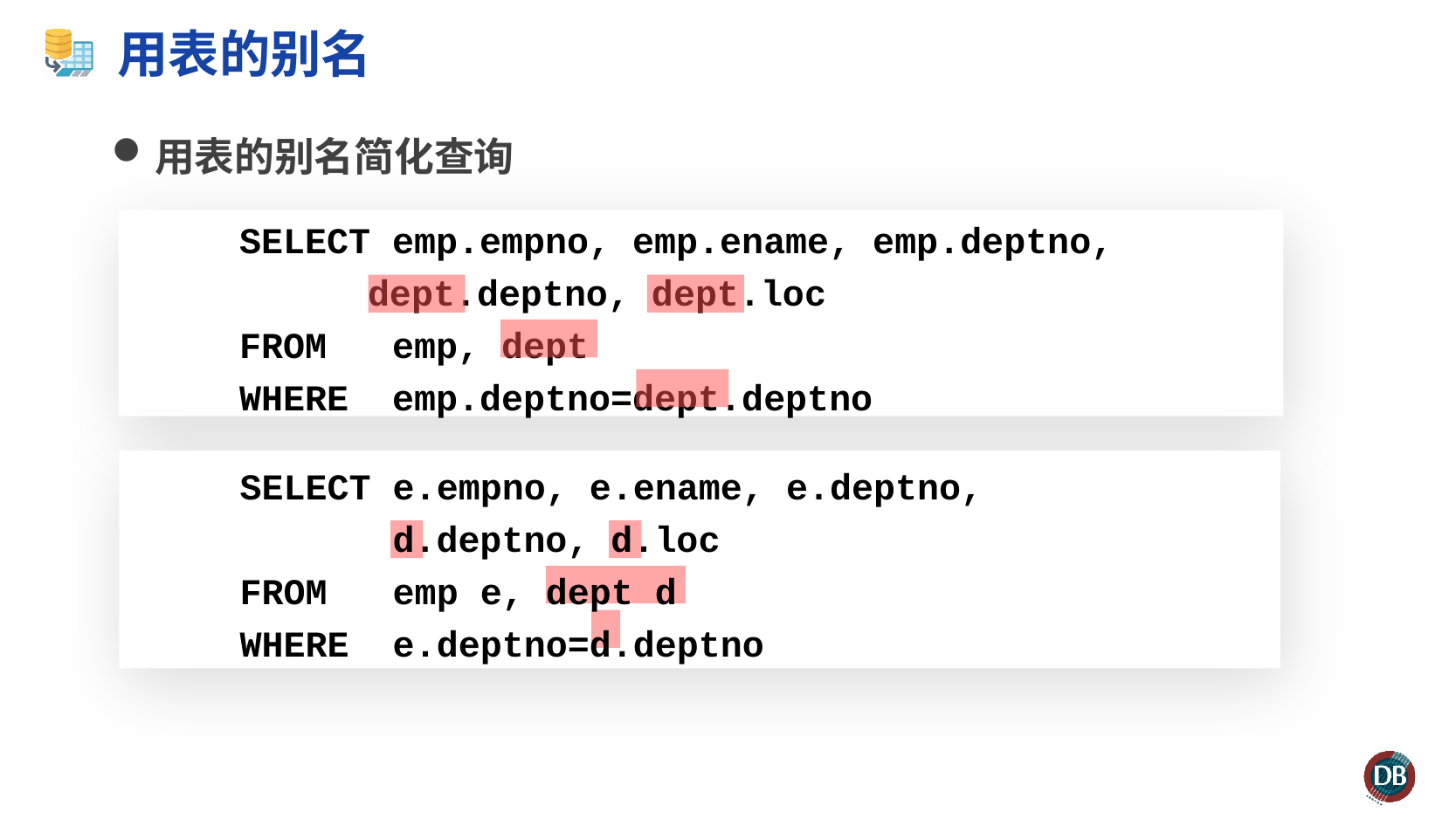

# 用表的别名
用表的别名简化查询

     SELECT emp.empno, emp.ename, emp.deptno,
   	   dept.deptno, dept.loc
     FROM   emp, dept
     WHERE  emp.deptno=dept.deptno

     SELECT e.empno, e.ename, e.deptno,
            d.deptno, d.loc
     FROM   emp e, dept d
     WHERE  e.deptno=d.deptno